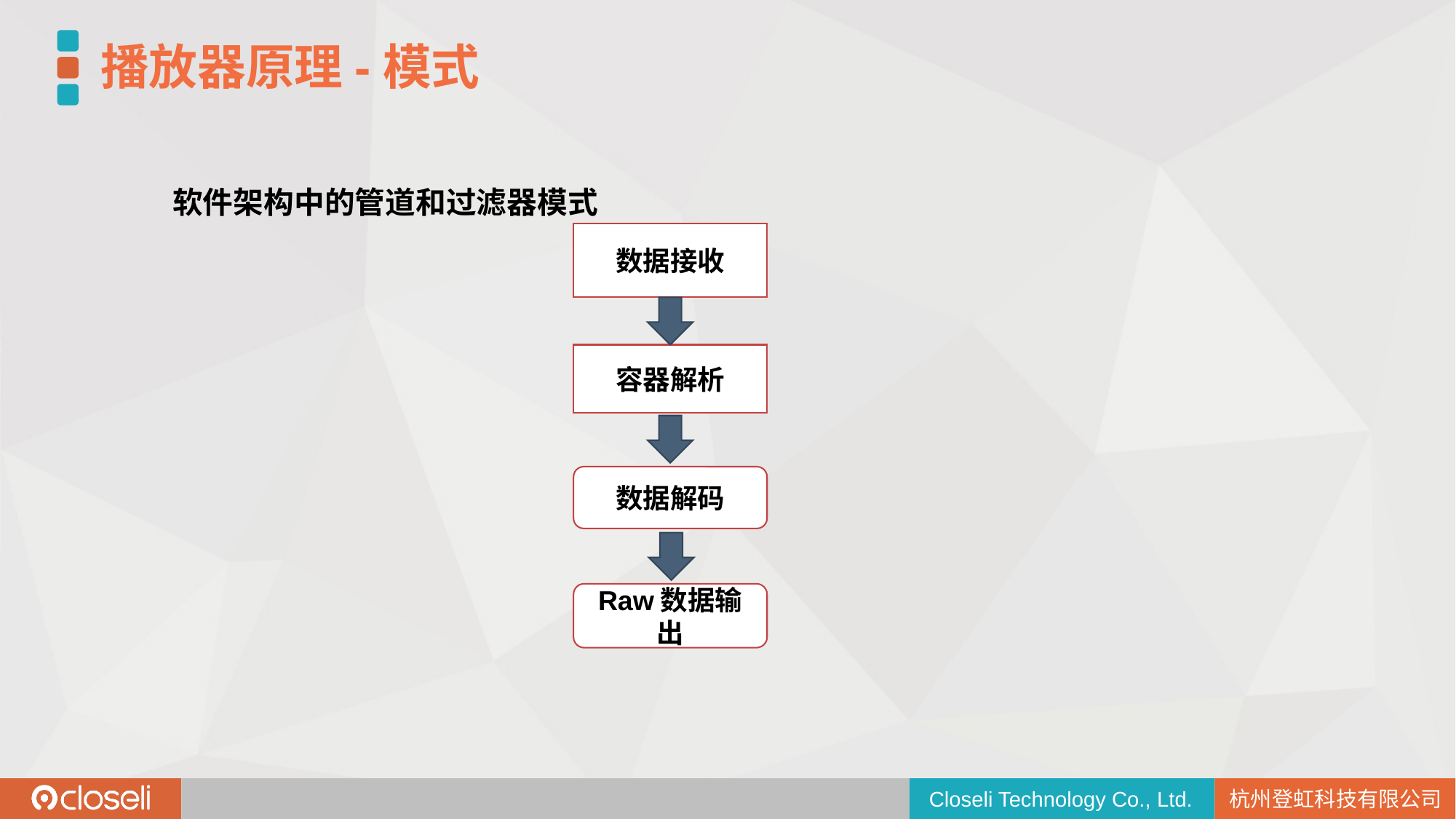

播放器原理-模式
软件架构中的管道和过滤器模式

数据接收

容器解析

数据解码

Raw数据输出